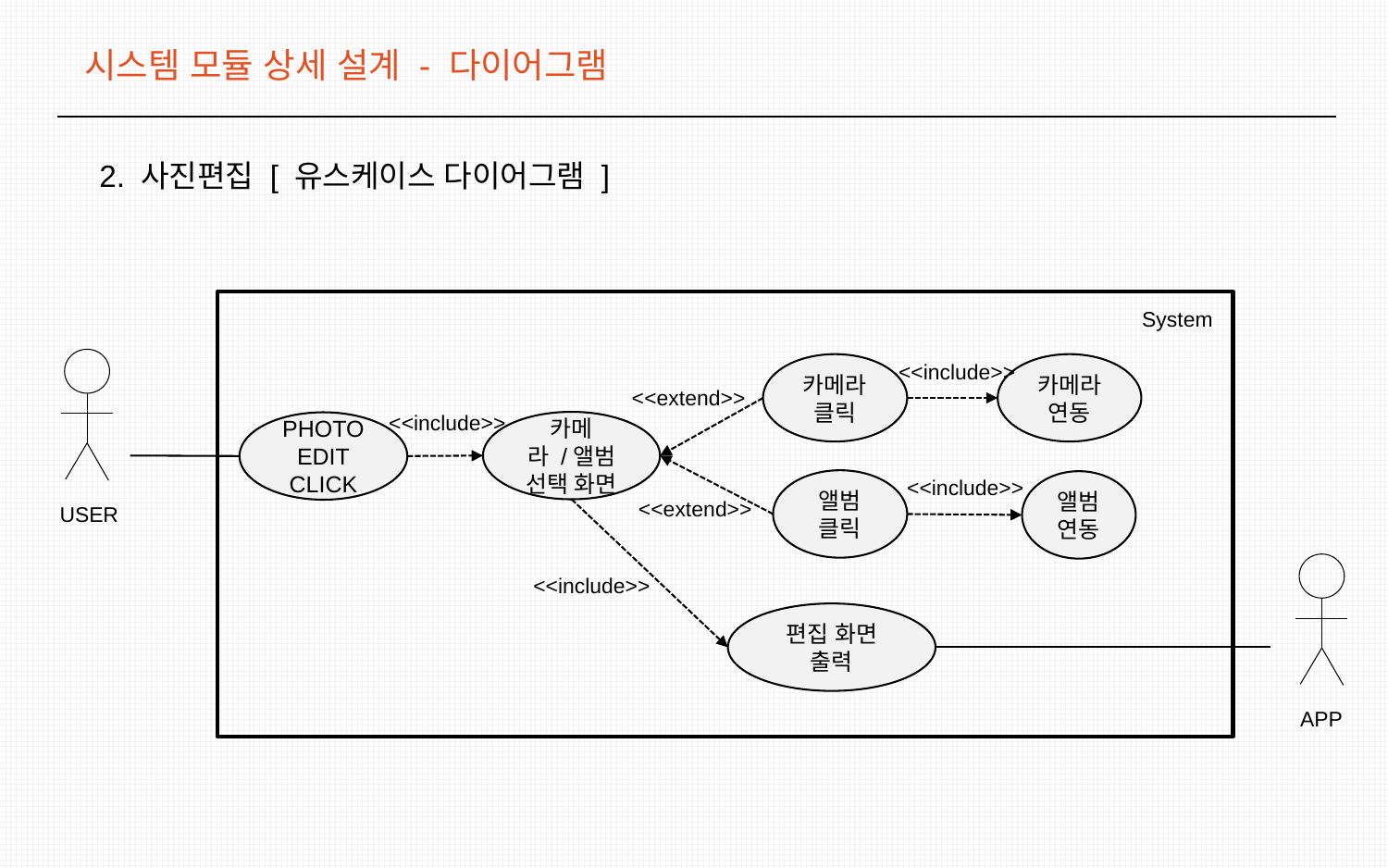

시스템 모듈 상세 설계 - 다이어그램
2. 사진편집 [ 유스케이스 다이어그램 ]

System

USER
<<include>>
카메라 클릭
카메라 연동
<<extend>>
<<include>>
카메라 /앨범
선택 화면
PHOTO EDIT
CLICK
<<include>>
앨범 클릭
앨범 연동
<<extend>>

APP
<<include>>
편집 화면 출력